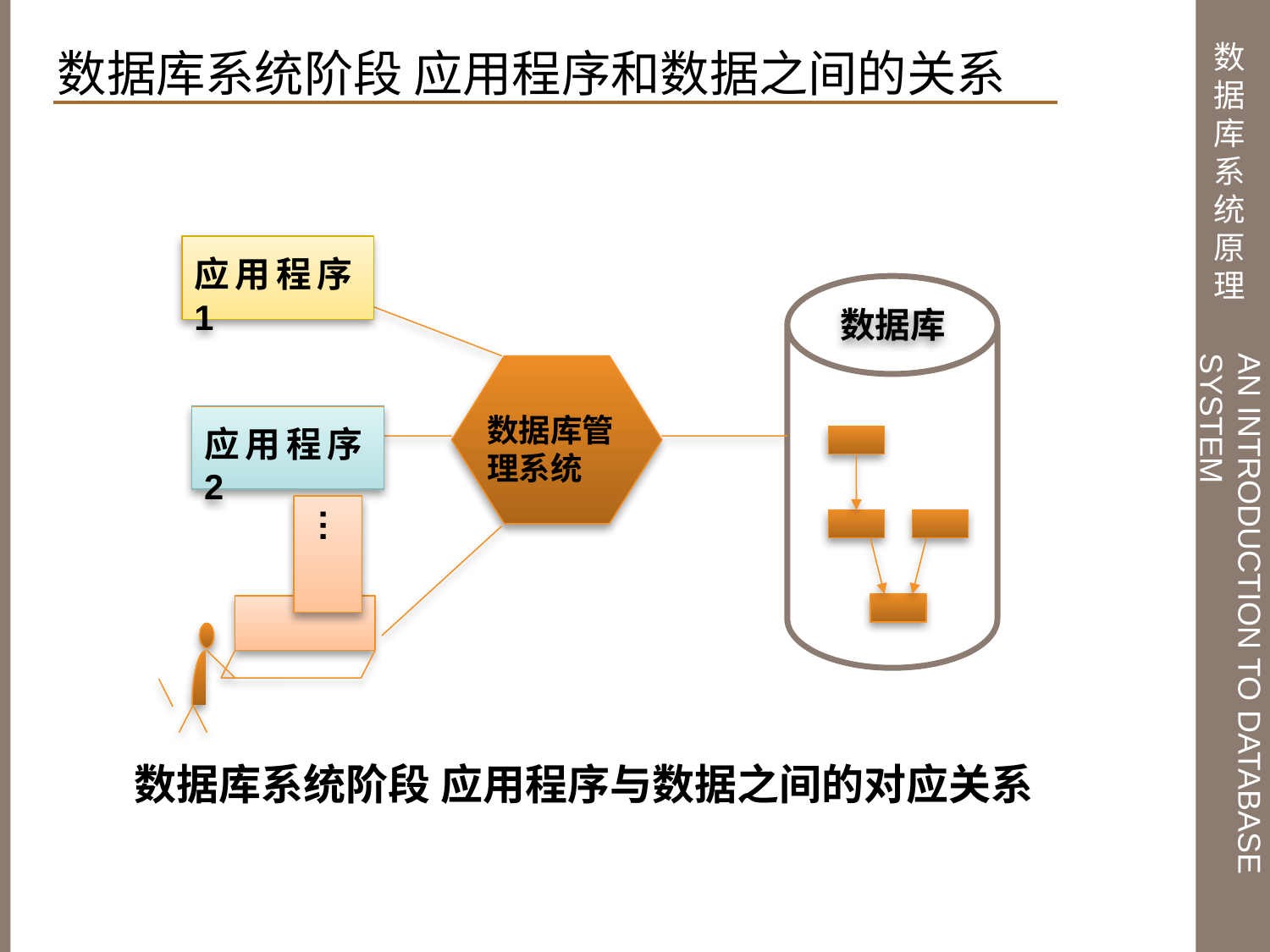

数据库系统阶段 应用程序和数据之间的关系
应用程序1

数据库

数据库管理系统
应用程序2

…

数据库系统阶段 应用程序与数据之间的对应关系